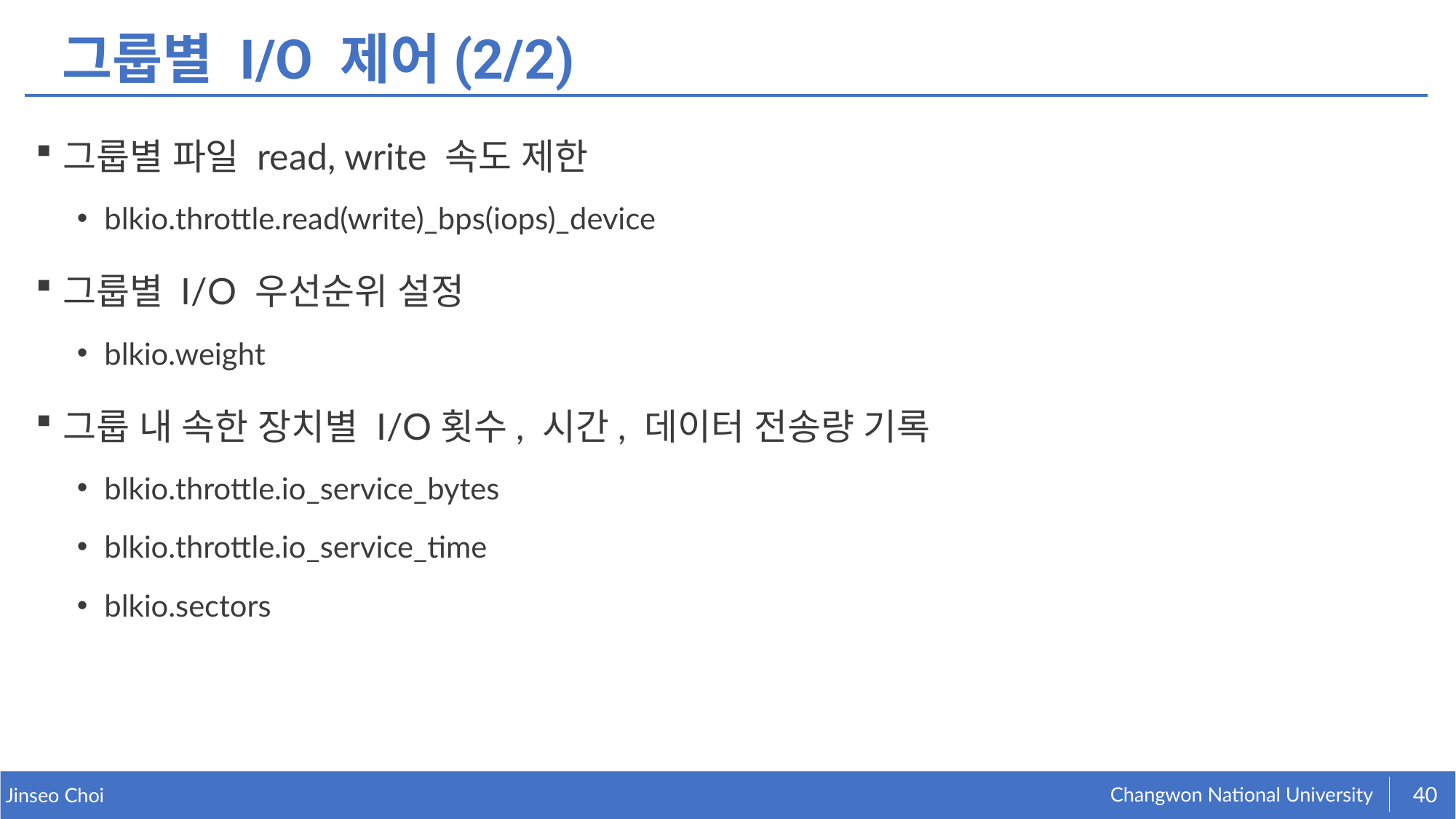

# 그룹별 I/O 제어(2/2)
그룹별 파일 read, write 속도 제한
blkio.throttle.read(write)_bps(iops)_device
그룹별 I/O 우선순위 설정
blkio.weight
그룹 내 속한 장치별 I/O횟수, 시간, 데이터 전송량 기록
blkio.throttle.io_service_bytes
blkio.throttle.io_service_time
blkio.sectors

40